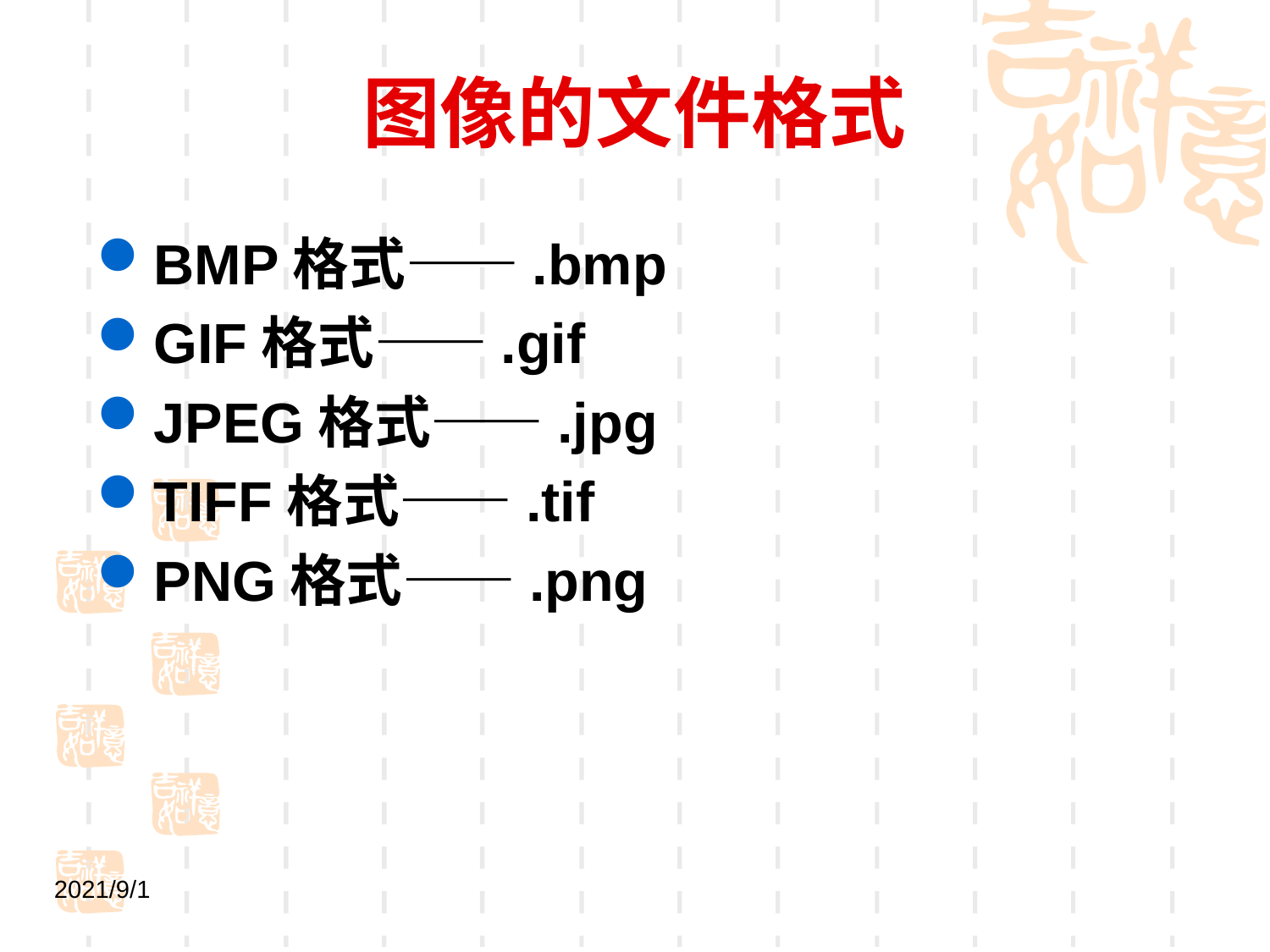

# 图像的文件格式
BMP格式——.bmp
GIF格式——.gif
JPEG格式——.jpg
TIFF格式——.tif
PNG格式——.png
2021/9/1